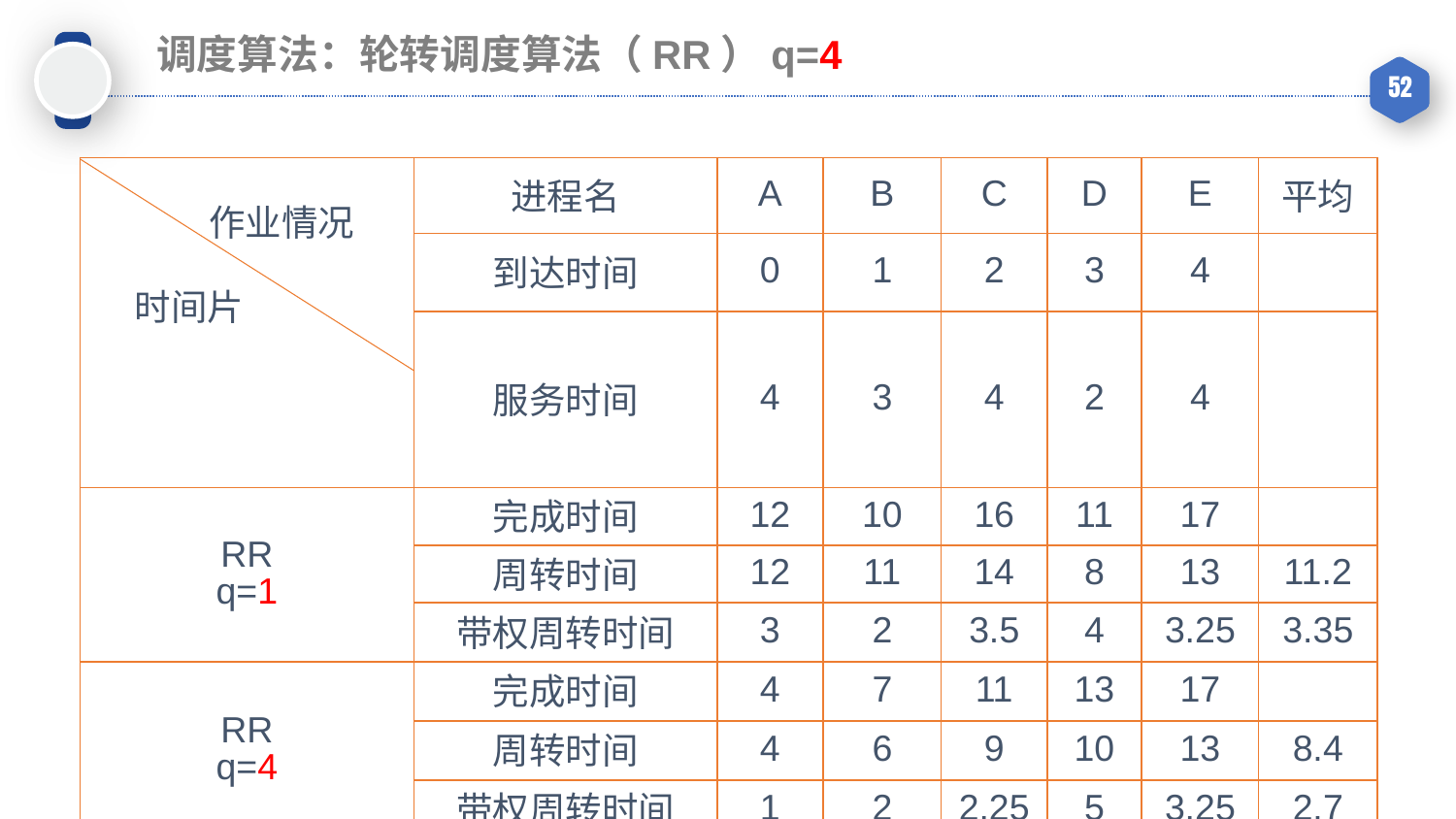

调度算法：轮转调度算法（RR）q=4
| 作业情况 时间片 | 进程名 | A | B | C | D | E | 平均 |
| --- | --- | --- | --- | --- | --- | --- | --- |
|  | 到达时间 | 0 | 1 | 2 | 3 | 4 |  |
|  | 服务时间 | 4 | 3 | 4 | 2 | 4 |  |
| RR q=1 | 完成时间 | 12 | 10 | 16 | 11 | 17 |  |
|  | 周转时间 | 12 | 11 | 14 | 8 | 13 | 11.2 |
|  | 带权周转时间 | 3 | 2 | 3.5 | 4 | 3.25 | 3.35 |
| RR q=4 | 完成时间 | 4 | 7 | 11 | 13 | 17 |  |
|  | 周转时间 | 4 | 6 | 9 | 10 | 13 | 8.4 |
|  | 带权周转时间 | 1 | 2 | 2.25 | 5 | 3.25 | 2.7 |